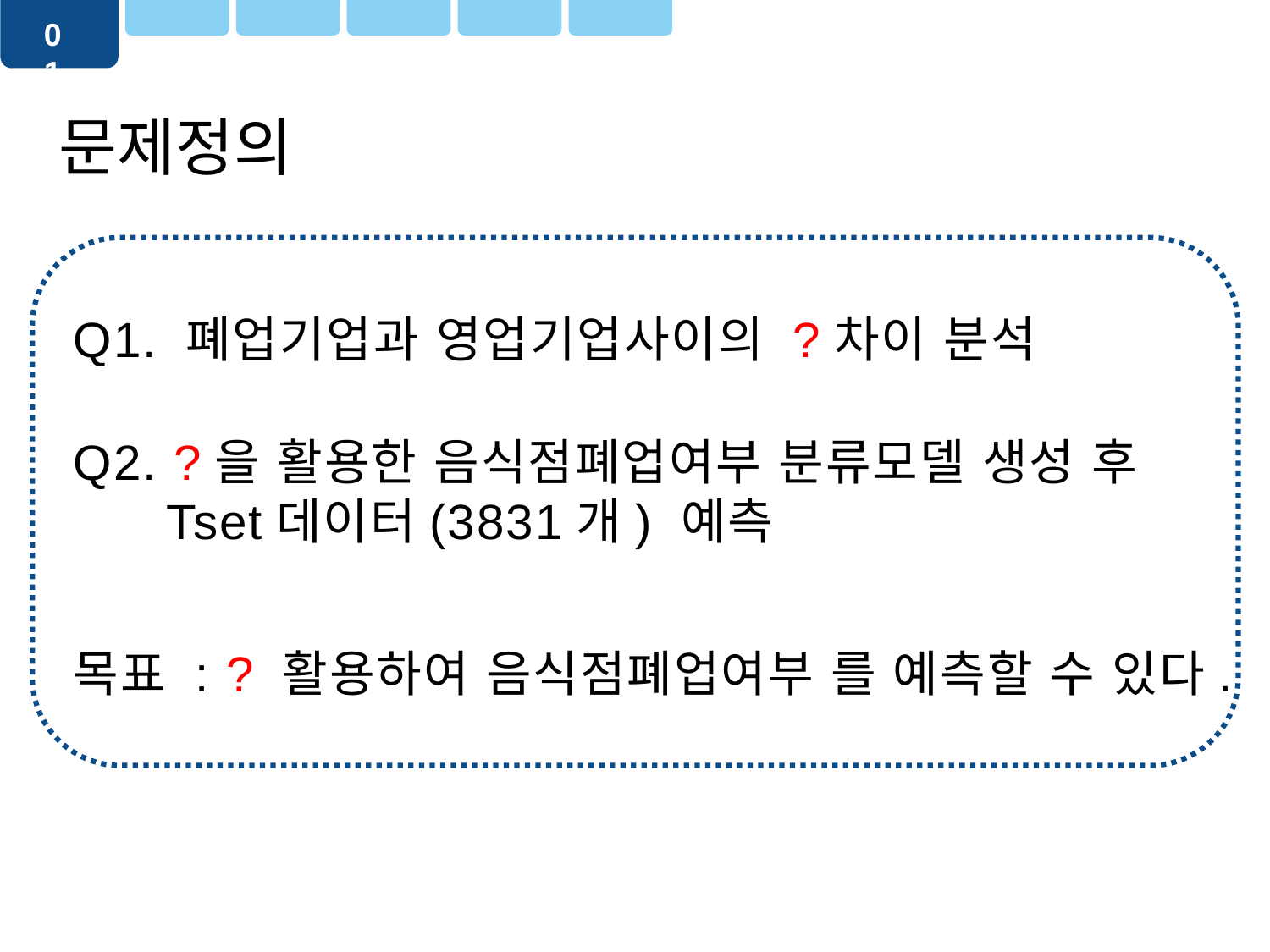

01

문제정의

Q1. 폐업기업과 영업기업사이의 ?차이 분석

Q2. ?을 활용한 음식점폐업여부 분류모델 생성 후
      Tset데이터(3831개) 예측

목표 : ? 활용하여 음식점폐업여부 를 예측할 수 있다.